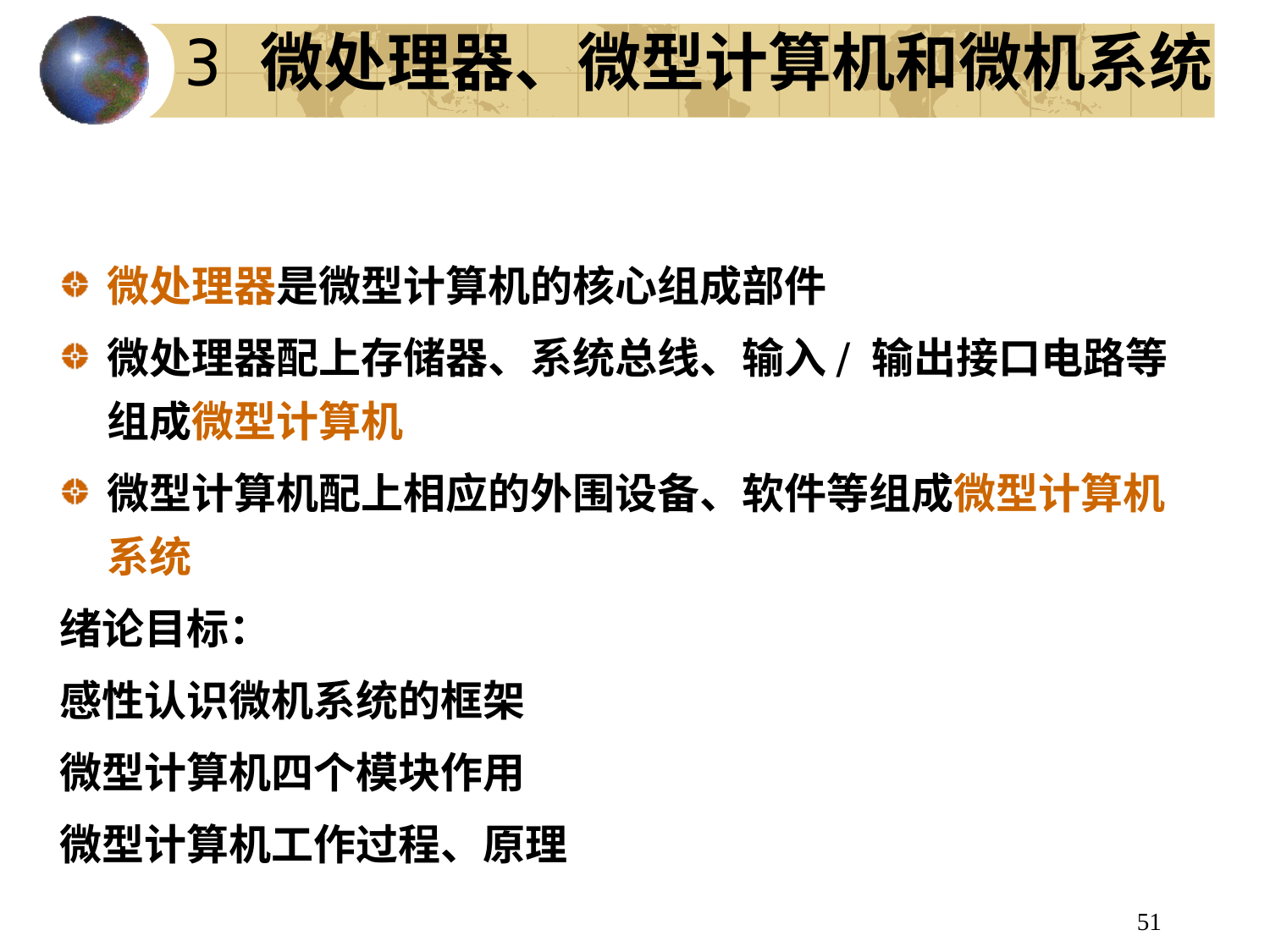

# 3 微处理器、微型计算机和微机系统
微处理器是微型计算机的核心组成部件
微处理器配上存储器、系统总线、输入/输出接口电路等组成微型计算机
微型计算机配上相应的外围设备、软件等组成微型计算机系统
绪论目标：
感性认识微机系统的框架
微型计算机四个模块作用
微型计算机工作过程、原理
51